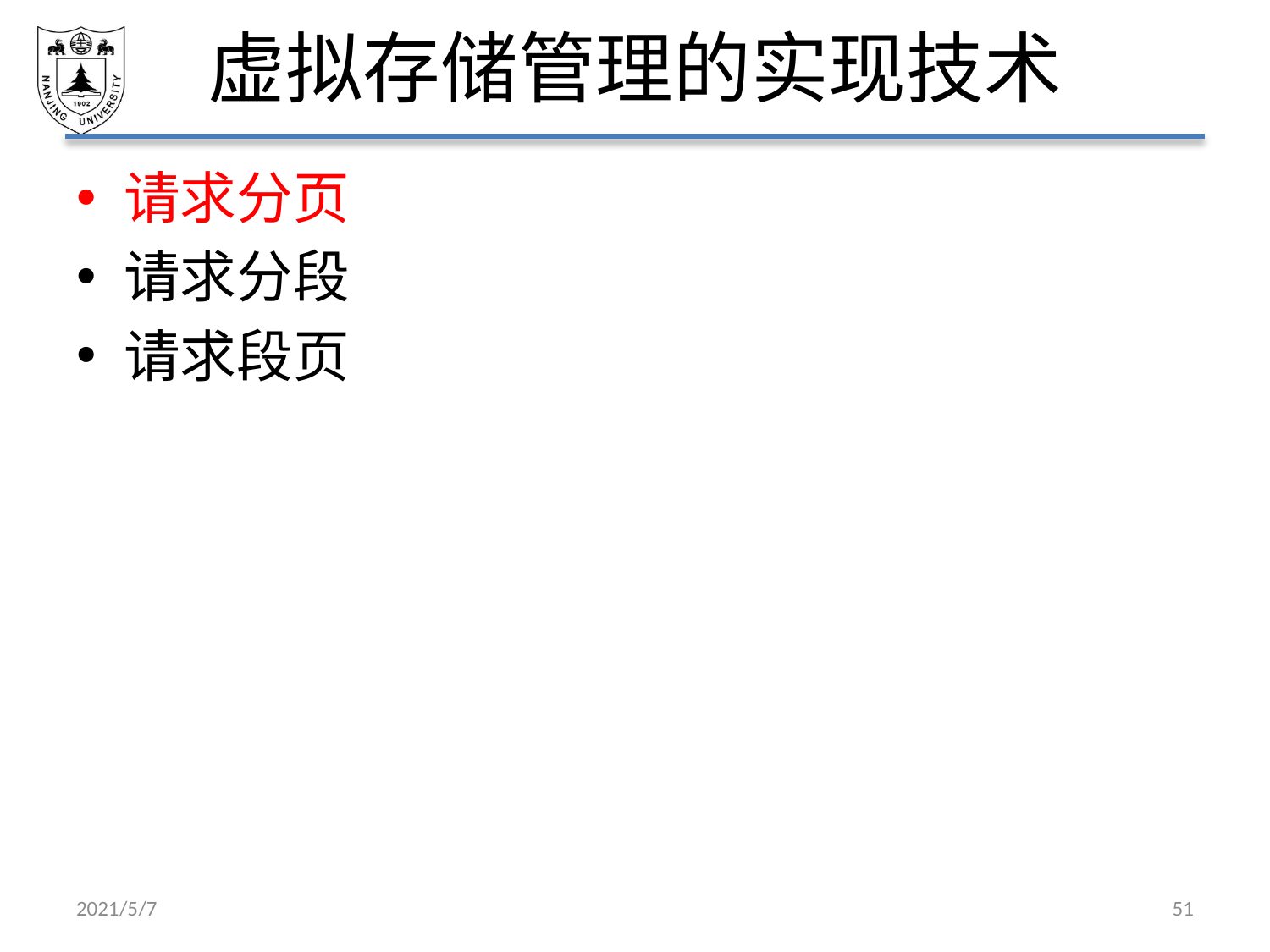

# 虚拟存储管理的实现技术
请求分页
请求分段
请求段页
2021/5/7
51